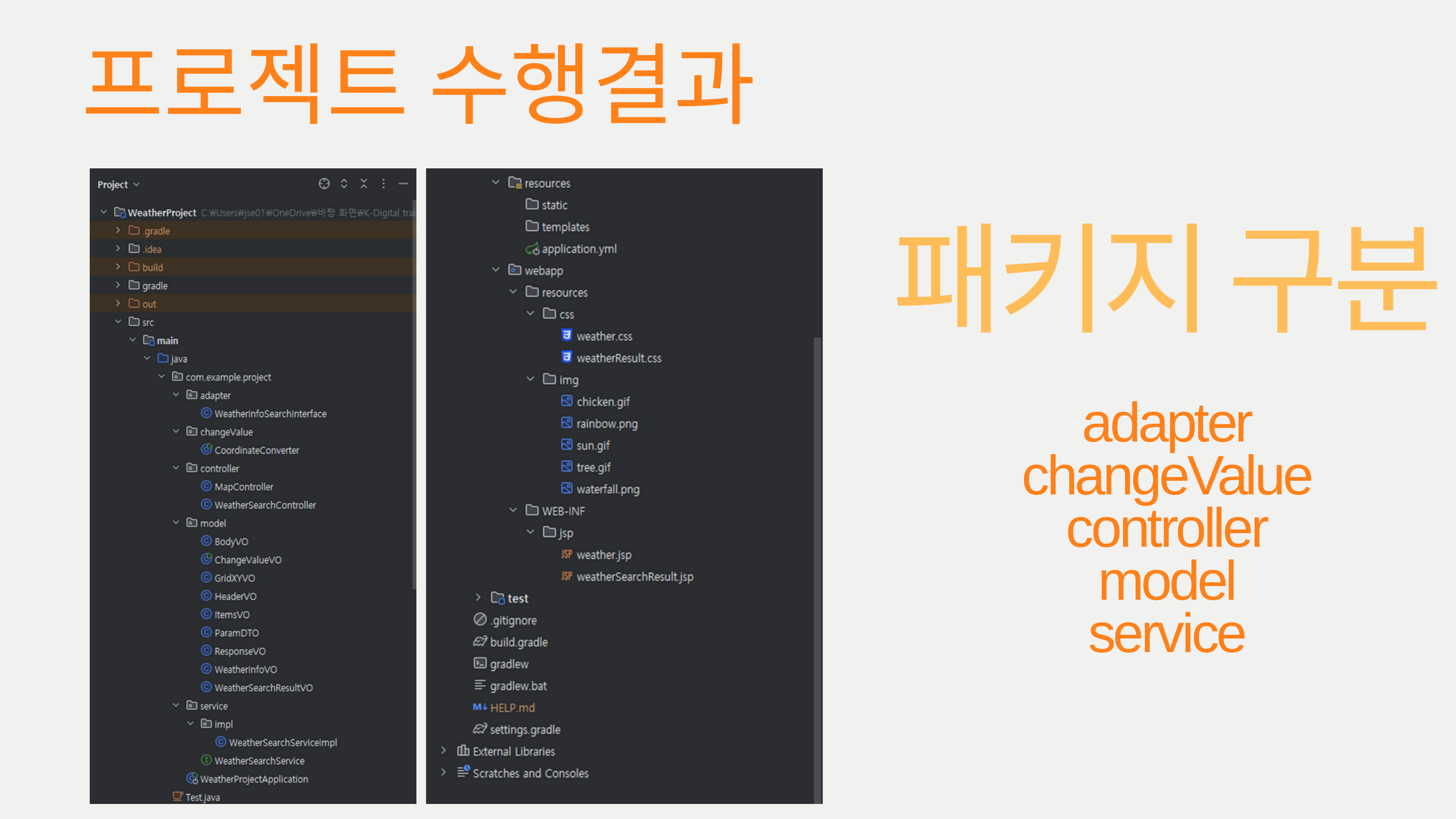

프로젝트 수행결과

패키지 구분

adapter
changeValue
controller
model
service